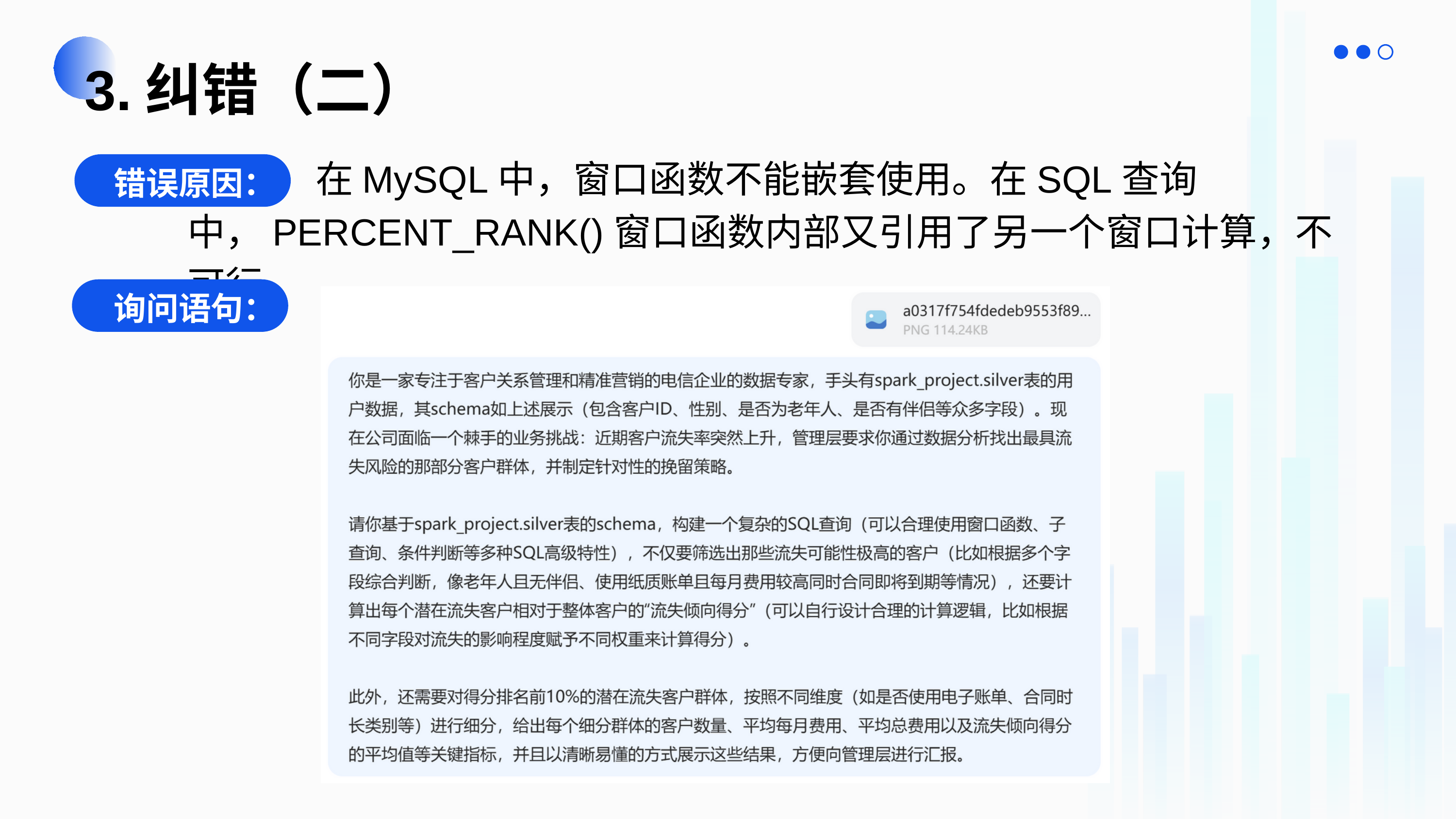

3.纠错（二）

              在MySQL中，窗口函数不能嵌套使用。在SQL查询中，PERCENT_RANK()窗口函数内部又引用了另一个窗口计算，不可行。

错误原因：

询问语句：